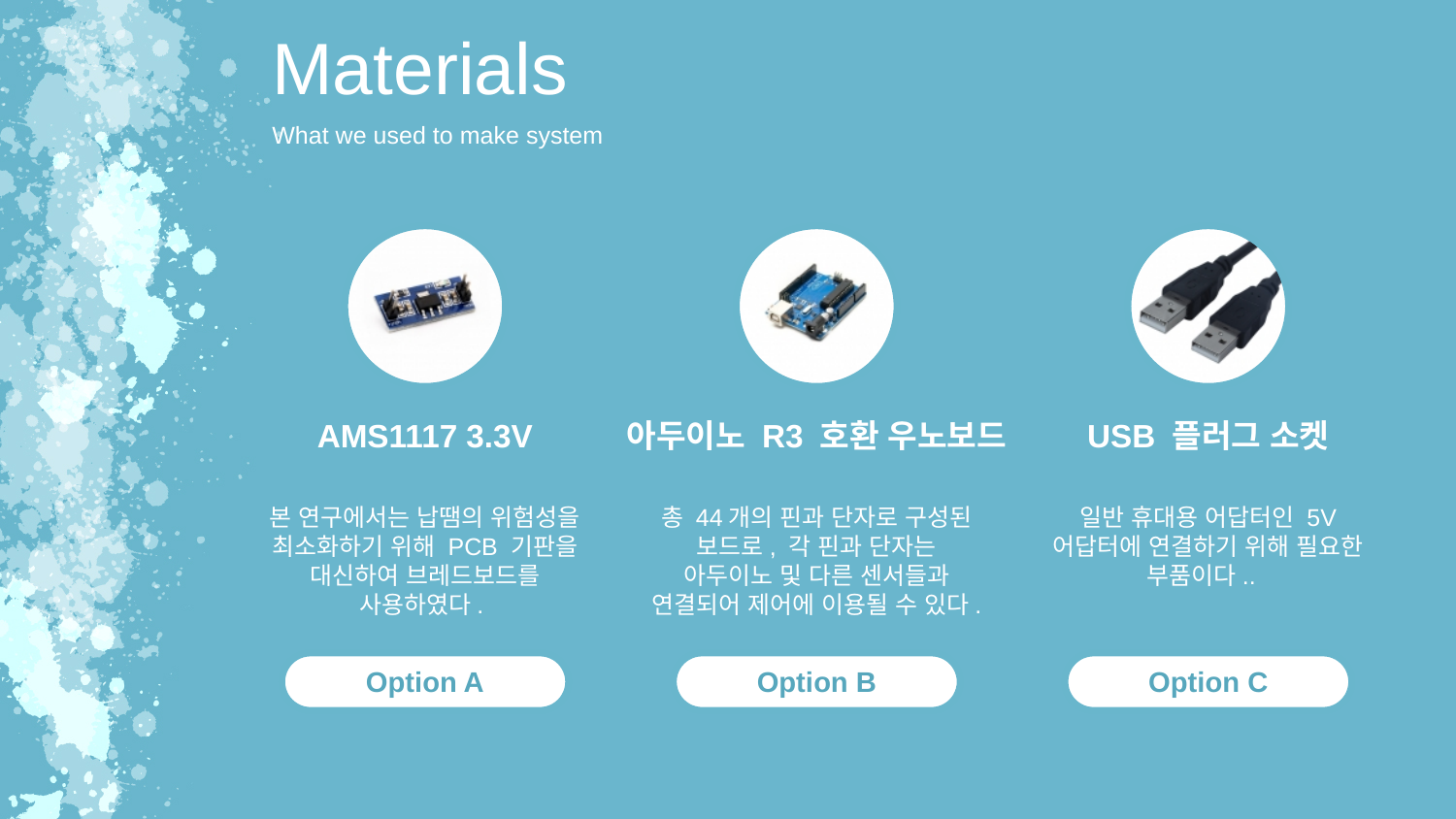

Materials
What we used to make system

AMS1117 3.3V
본 연구에서는 납땜의 위험성을 최소화하기 위해 PCB 기판을 대신하여 브레드보드를 사용하였다.

아두이노 R3 호환 우노보드
총 44개의 핀과 단자로 구성된 보드로, 각 핀과 단자는 아두이노 및 다른 센서들과 연결되어 제어에 이용될 수 있다.
USB 플러그 소켓
일반 휴대용 어답터인 5V 어답터에 연결하기 위해 필요한 부품이다..

Option A
Option B
Option C